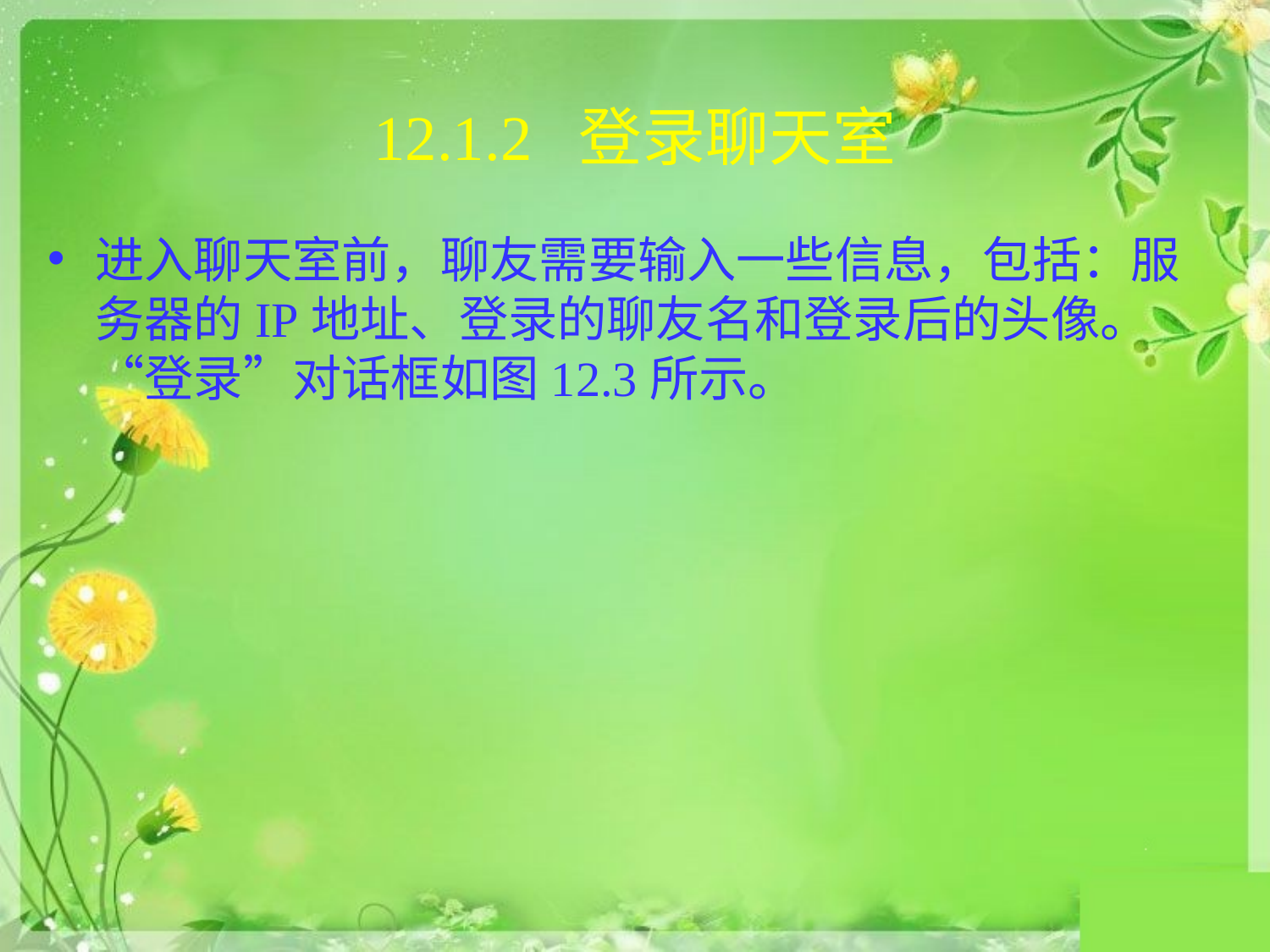

# 12.1.2  登录聊天室
进入聊天室前，聊友需要输入一些信息，包括：服务器的IP地址、登录的聊友名和登录后的头像。“登录”对话框如图12.3所示。